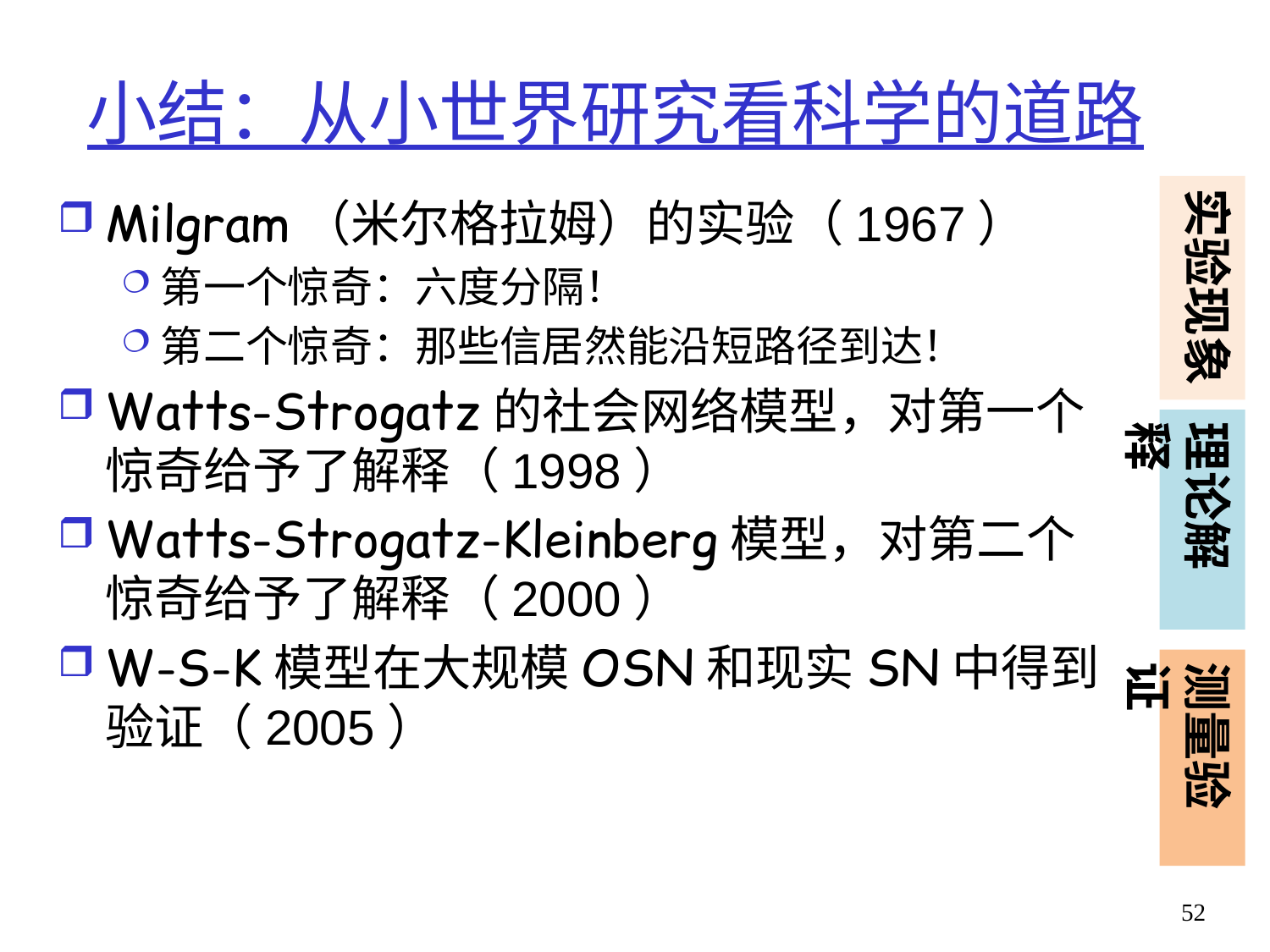

# 小结：从小世界研究看科学的道路
实验现象
Milgram（米尔格拉姆）的实验（1967）
第一个惊奇：六度分隔！
第二个惊奇：那些信居然能沿短路径到达！
Watts-Strogatz的社会网络模型，对第一个惊奇给予了解释（1998）
Watts-Strogatz-Kleinberg模型，对第二个惊奇给予了解释（2000）
W-S-K模型在大规模OSN和现实SN中得到验证（2005）
理论解释
测量验证
52